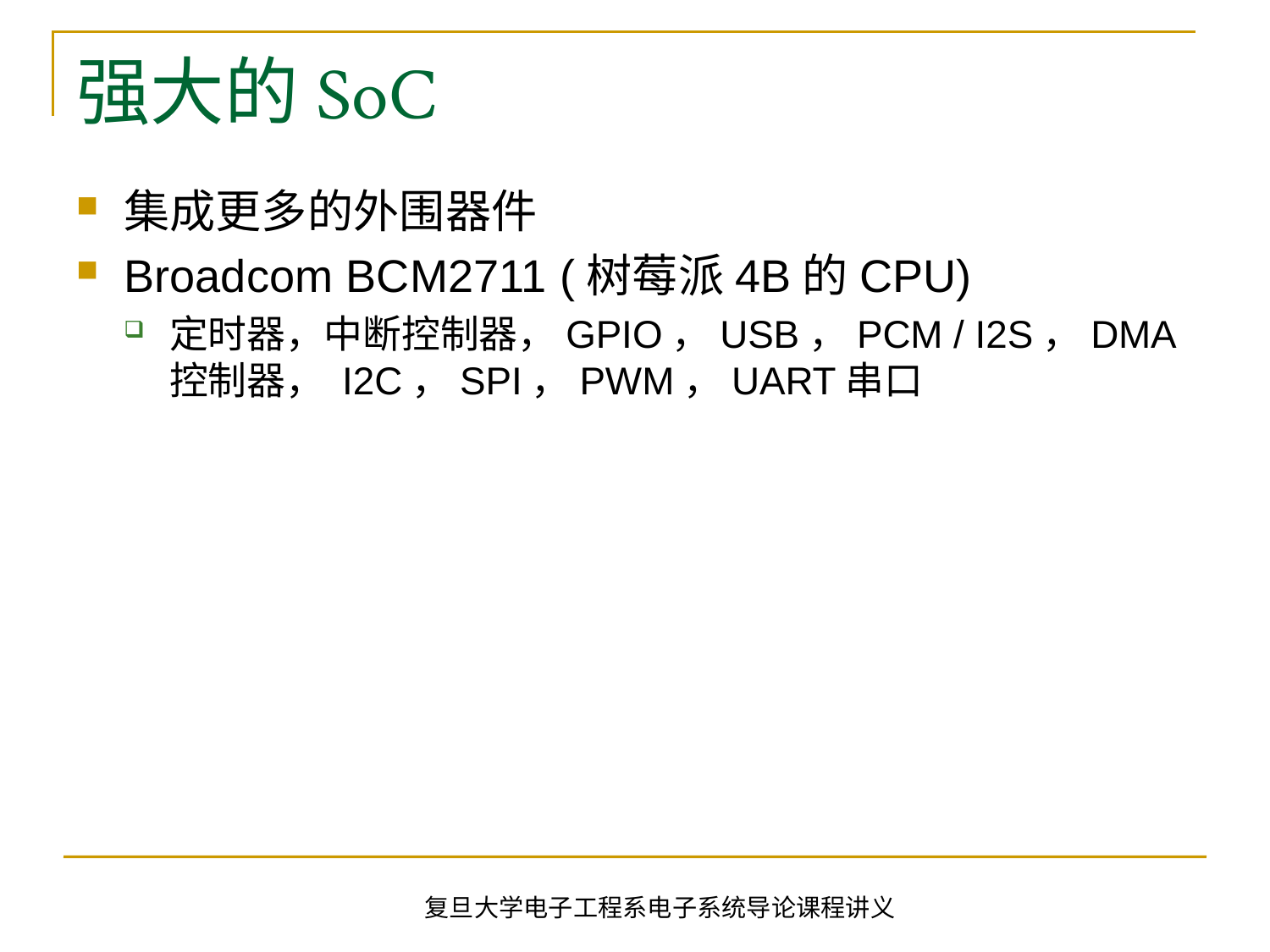

# 强大的SoC
集成更多的外围器件
Broadcom BCM2711 (树莓派4B的CPU)
定时器，中断控制器，GPIO，USB，PCM / I2S，DMA控制器， I2C，SPI，PWM，UART串口